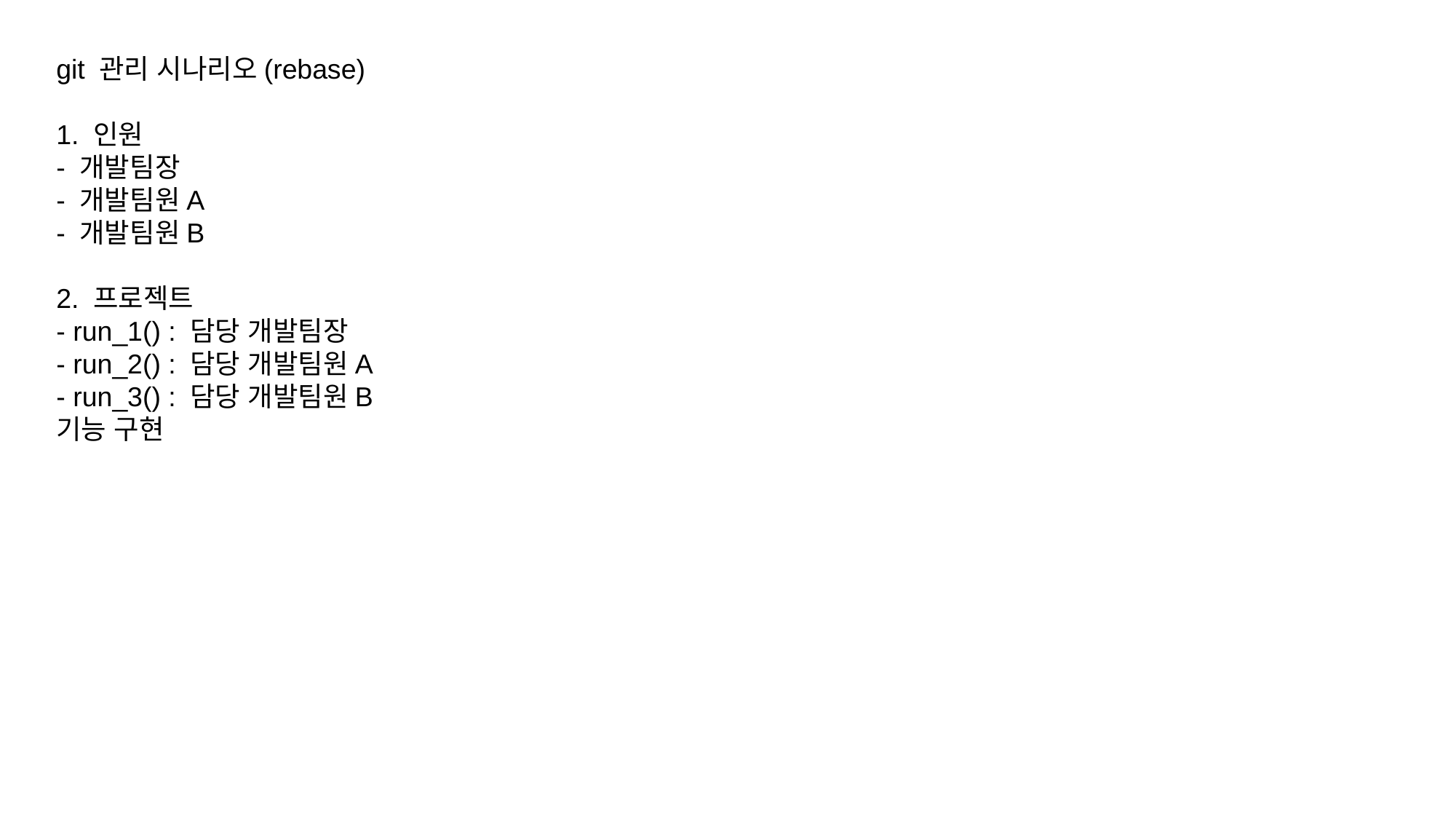

git 관리 시나리오(rebase)

1. 인원
- 개발팀장
- 개발팀원A
- 개발팀원B

2. 프로젝트
- run_1() : 담당 개발팀장
- run_2() : 담당 개발팀원A
- run_3() : 담당 개발팀원B
기능 구현